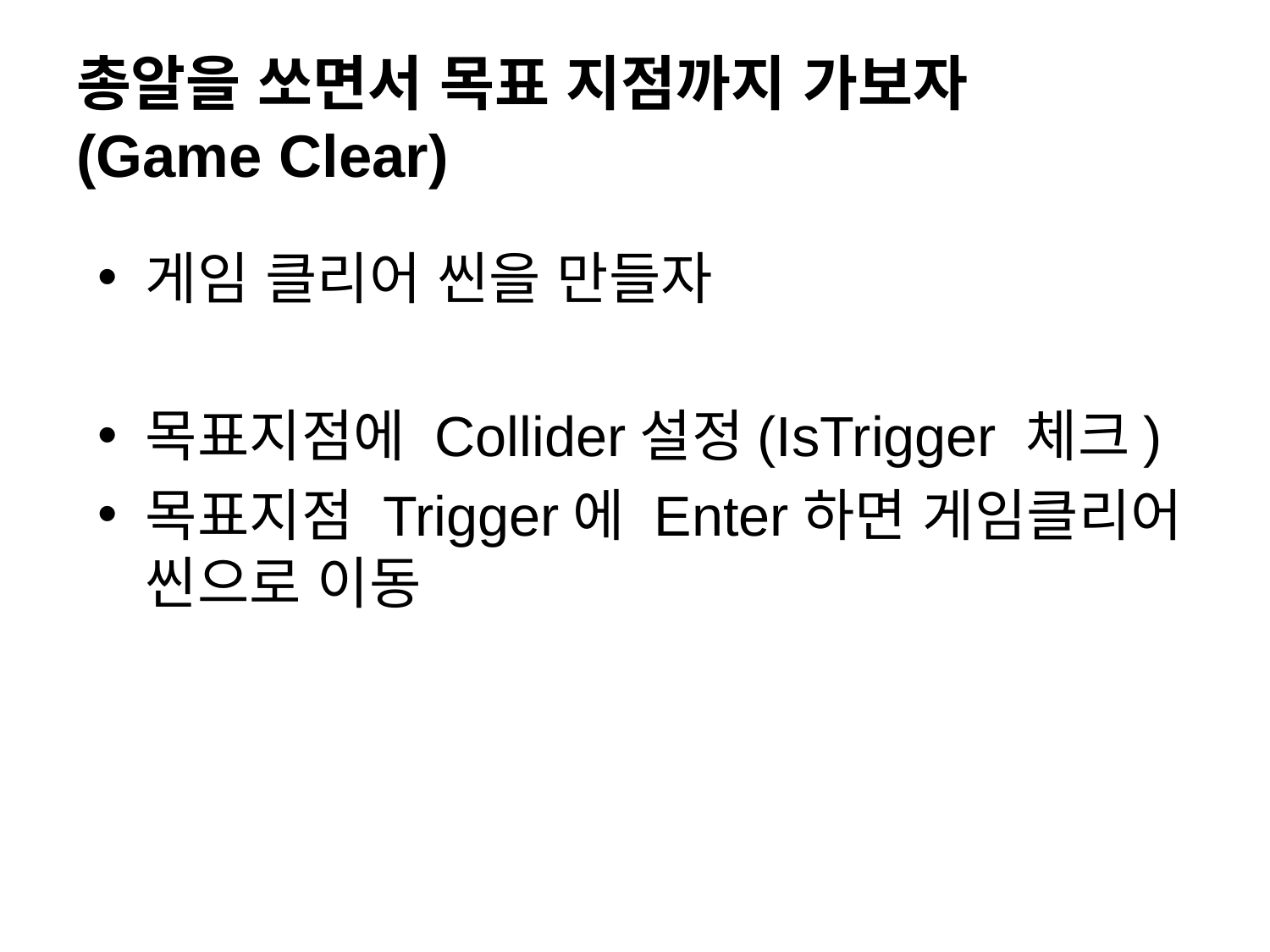

# 총알을 쏘면서 목표 지점까지 가보자 (Game Clear)
게임 클리어 씬을 만들자

목표지점에 Collider설정(IsTrigger 체크)
목표지점 Trigger에 Enter하면 게임클리어 씬으로 이동